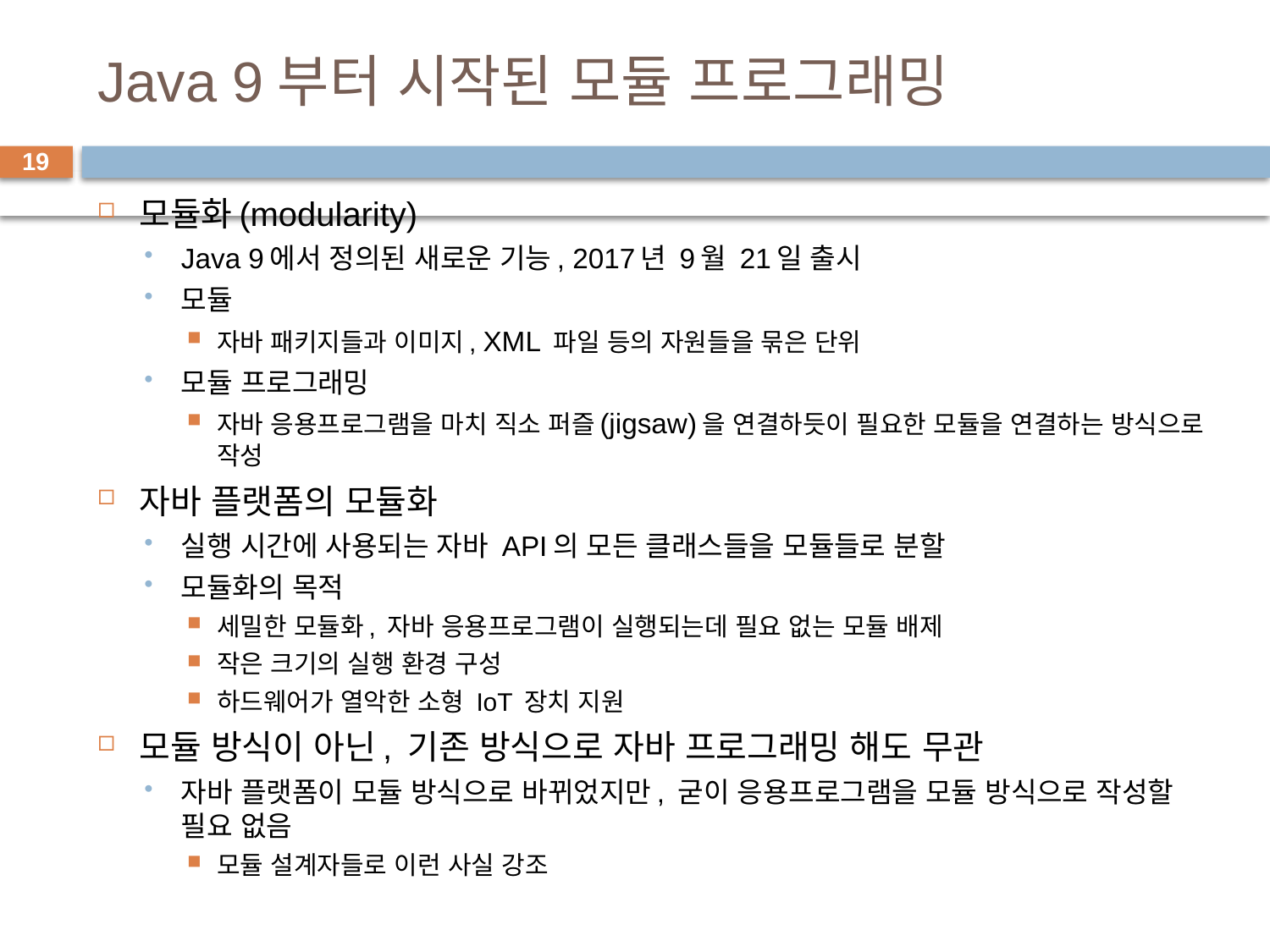

# Java 9부터 시작된 모듈 프로그래밍
19
모듈화(modularity)
Java 9에서 정의된 새로운 기능, 2017년 9월 21일 출시
모듈
자바 패키지들과 이미지, XML 파일 등의 자원들을 묶은 단위
모듈 프로그래밍
자바 응용프로그램을 마치 직소 퍼즐(jigsaw)을 연결하듯이 필요한 모듈을 연결하는 방식으로 작성
자바 플랫폼의 모듈화
실행 시간에 사용되는 자바 API의 모든 클래스들을 모듈들로 분할
모듈화의 목적
세밀한 모듈화, 자바 응용프로그램이 실행되는데 필요 없는 모듈 배제
작은 크기의 실행 환경 구성
하드웨어가 열악한 소형 IoT 장치 지원
모듈 방식이 아닌, 기존 방식으로 자바 프로그래밍 해도 무관
자바 플랫폼이 모듈 방식으로 바뀌었지만, 굳이 응용프로그램을 모듈 방식으로 작성할 필요 없음
모듈 설계자들로 이런 사실 강조